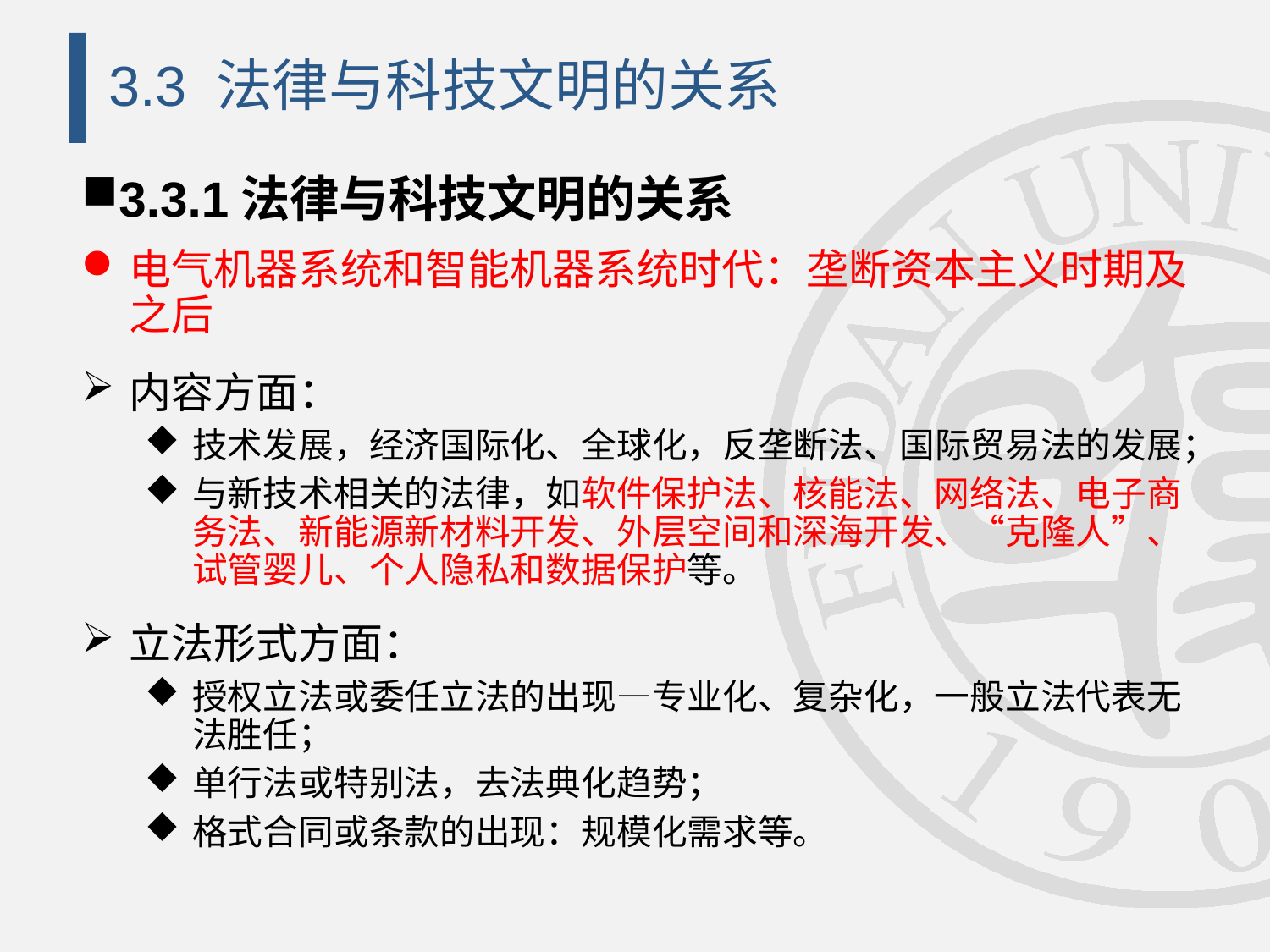

# 3.3 法律与科技文明的关系
3.3.1法律与科技文明的关系
电气机器系统和智能机器系统时代：垄断资本主义时期及之后
内容方面：
技术发展，经济国际化、全球化，反垄断法、国际贸易法的发展；
与新技术相关的法律，如软件保护法、核能法、网络法、电子商务法、新能源新材料开发、外层空间和深海开发、“克隆人”、试管婴儿、个人隐私和数据保护等。
立法形式方面：
授权立法或委任立法的出现—专业化、复杂化，一般立法代表无法胜任；
单行法或特别法，去法典化趋势；
格式合同或条款的出现：规模化需求等。